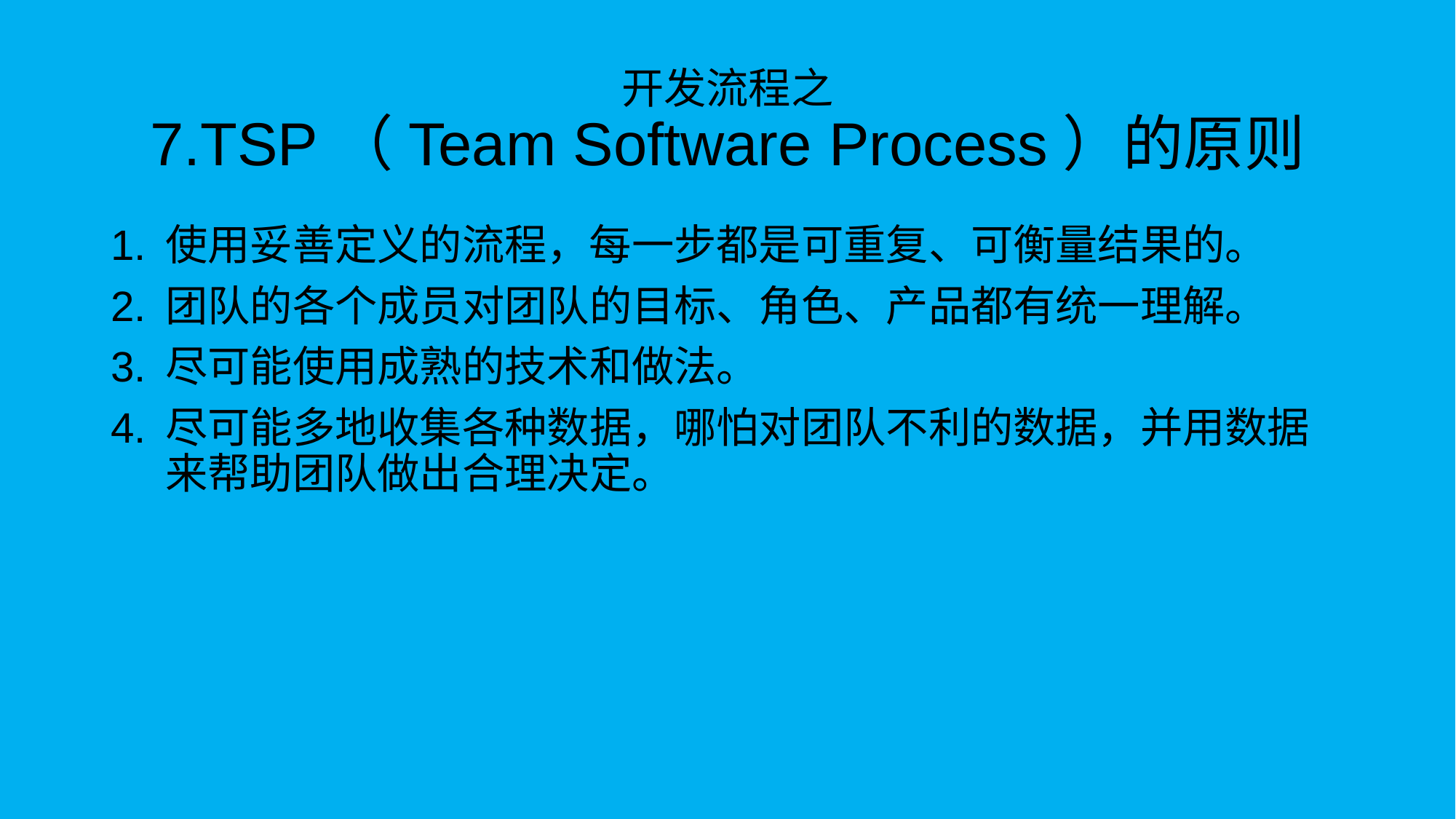

# 开发流程之 7.TSP（Team Software Process）的原则
使用妥善定义的流程，每一步都是可重复、可衡量结果的。
团队的各个成员对团队的目标、角色、产品都有统一理解。
尽可能使用成熟的技术和做法。
尽可能多地收集各种数据，哪怕对团队不利的数据，并用数据来帮助团队做出合理决定。